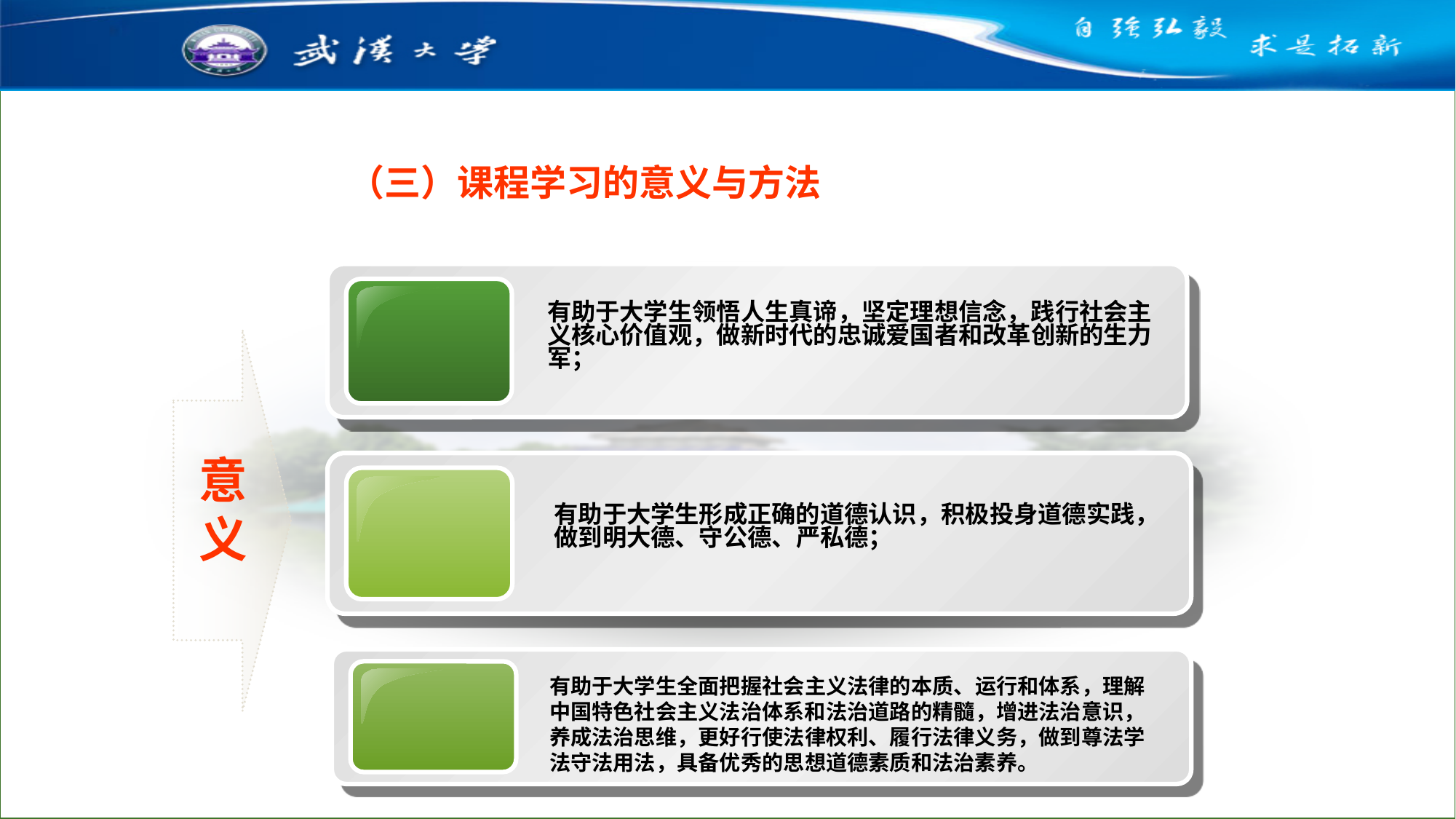

#
（三）课程学习的意义与方法

有助于大学生领悟人生真谛，坚定理想信念，践行社会主义核心价值观，做新时代的忠诚爱国者和改革创新的生力军；

 意义

有助于大学生形成正确的道德认识，积极投身道德实践，做到明大德、守公德、严私德；

有助于大学生全面把握社会主义法律的本质、运行和体系，理解中国特色社会主义法治体系和法治道路的精髓，增进法治意识，养成法治思维，更好行使法律权利、履行法律义务，做到尊法学法守法用法，具备优秀的思想道德素质和法治素养。